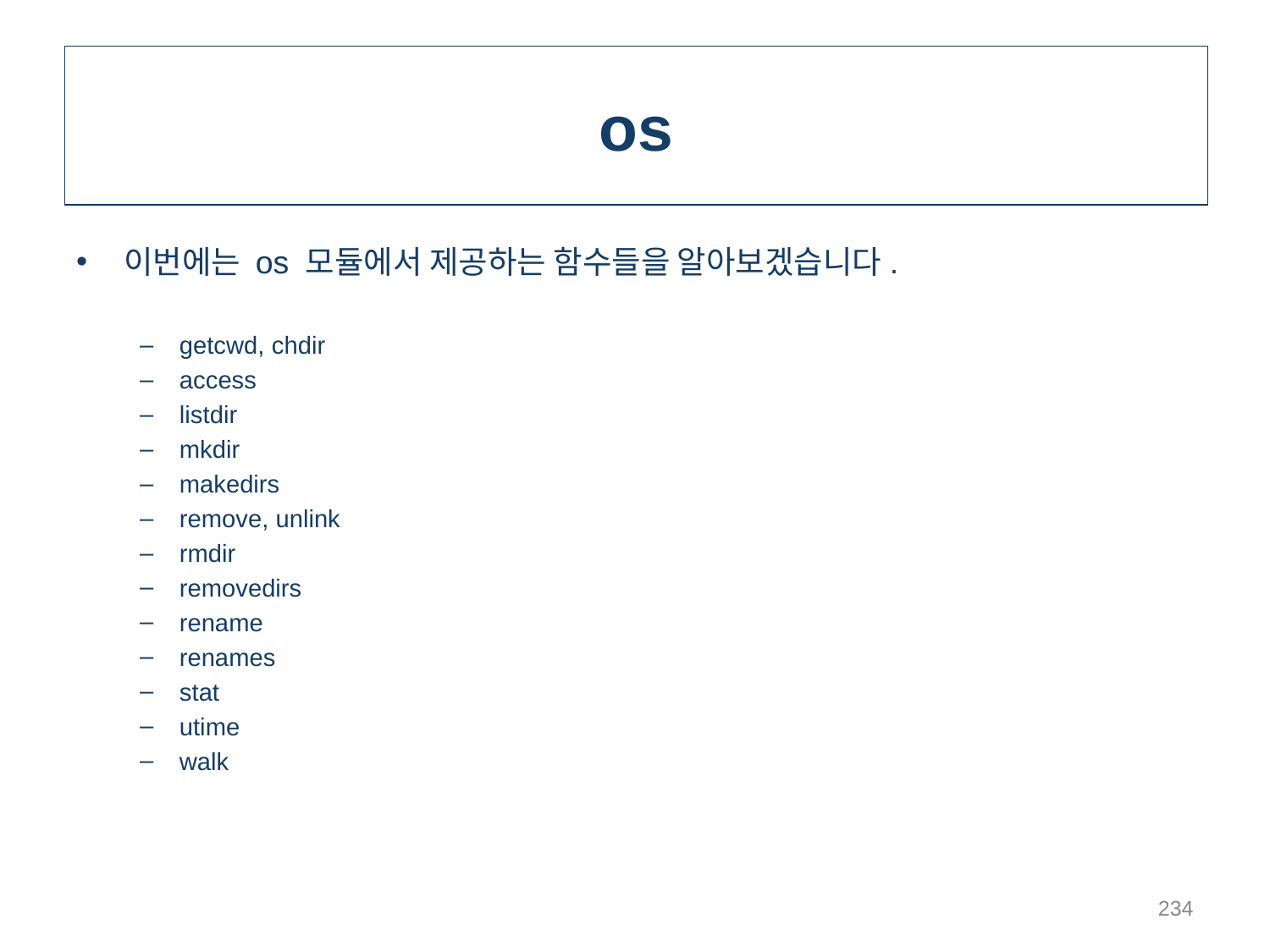

# os
이번에는 os 모듈에서 제공하는 함수들을 알아보겠습니다.

getcwd, chdir
access
listdir
mkdir
makedirs
remove, unlink
rmdir
removedirs
rename
renames
stat
utime
walk

234